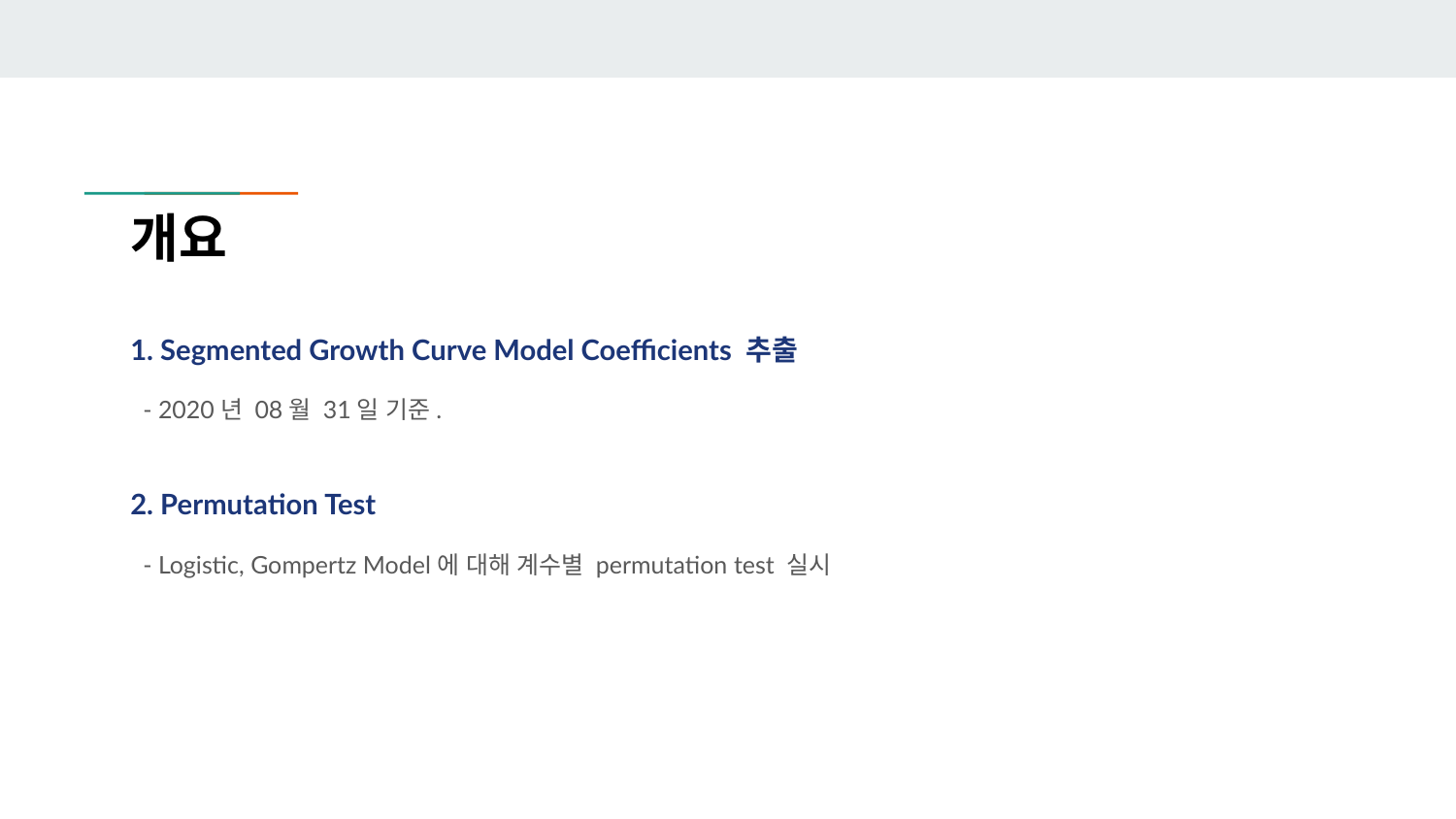

# 개요
1. Segmented Growth Curve Model Coefficients 추출

  - 2020년 08월 31일 기준.

2. Permutation Test

  - Logistic, Gompertz Model에 대해 계수별 permutation test 실시